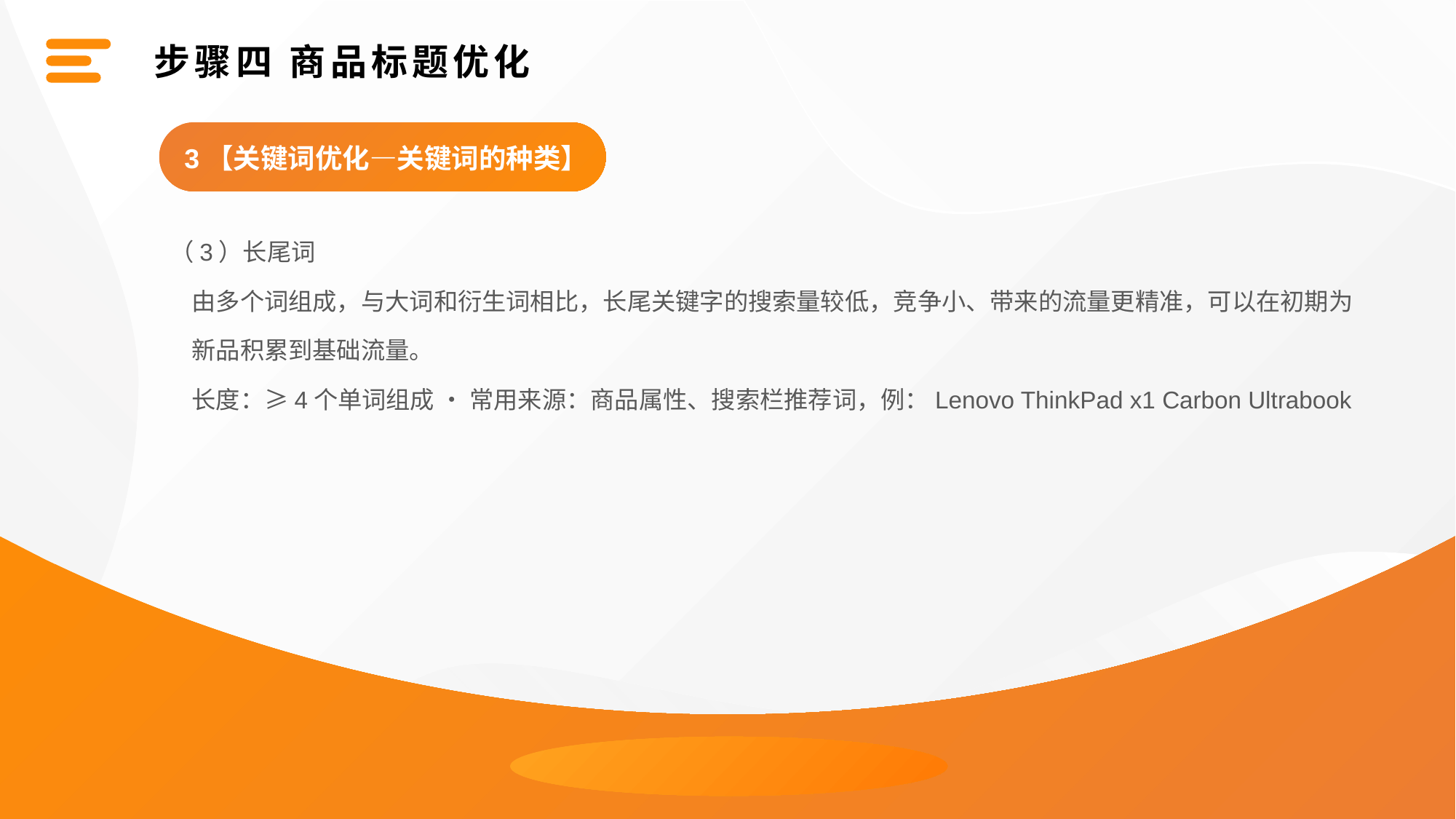

步骤四 商品标题优化

3【关键词优化—关键词的种类】
（3）长尾词
   由多个词组成，与大词和衍生词相比，长尾关键字的搜索量较低，竞争小、带来的流量更精准，可以在初期为
   新品积累到基础流量。
   长度：≥4个单词组成 • 常用来源：商品属性、搜索栏推荐词，例：Lenovo ThinkPad x1 Carbon Ultrabook